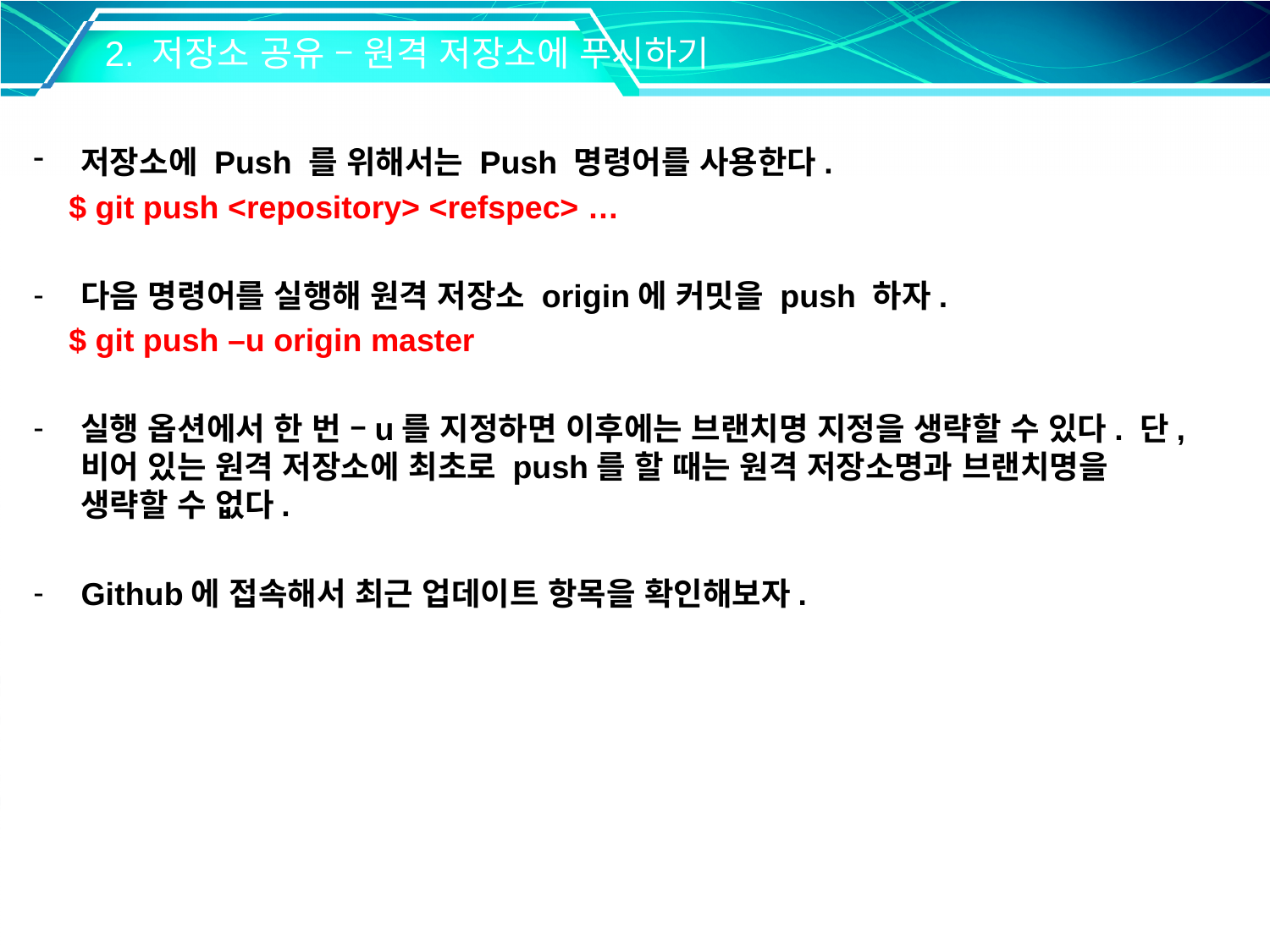

2. 저장소 공유 – 원격 저장소에 푸시하기
저장소에 Push 를 위해서는 Push 명령어를 사용한다.
    $ git push <repository> <refspec> …

다음 명령어를 실행해 원격 저장소 origin에 커밋을 push 하자.
    $ git push –u origin master

실행 옵션에서 한 번 –u를 지정하면 이후에는 브랜치명 지정을 생략할 수 있다. 단, 비어 있는 원격 저장소에 최초로 push를 할 때는 원격 저장소명과 브랜치명을 생략할 수 없다.

Github에 접속해서 최근 업데이트 항목을 확인해보자.